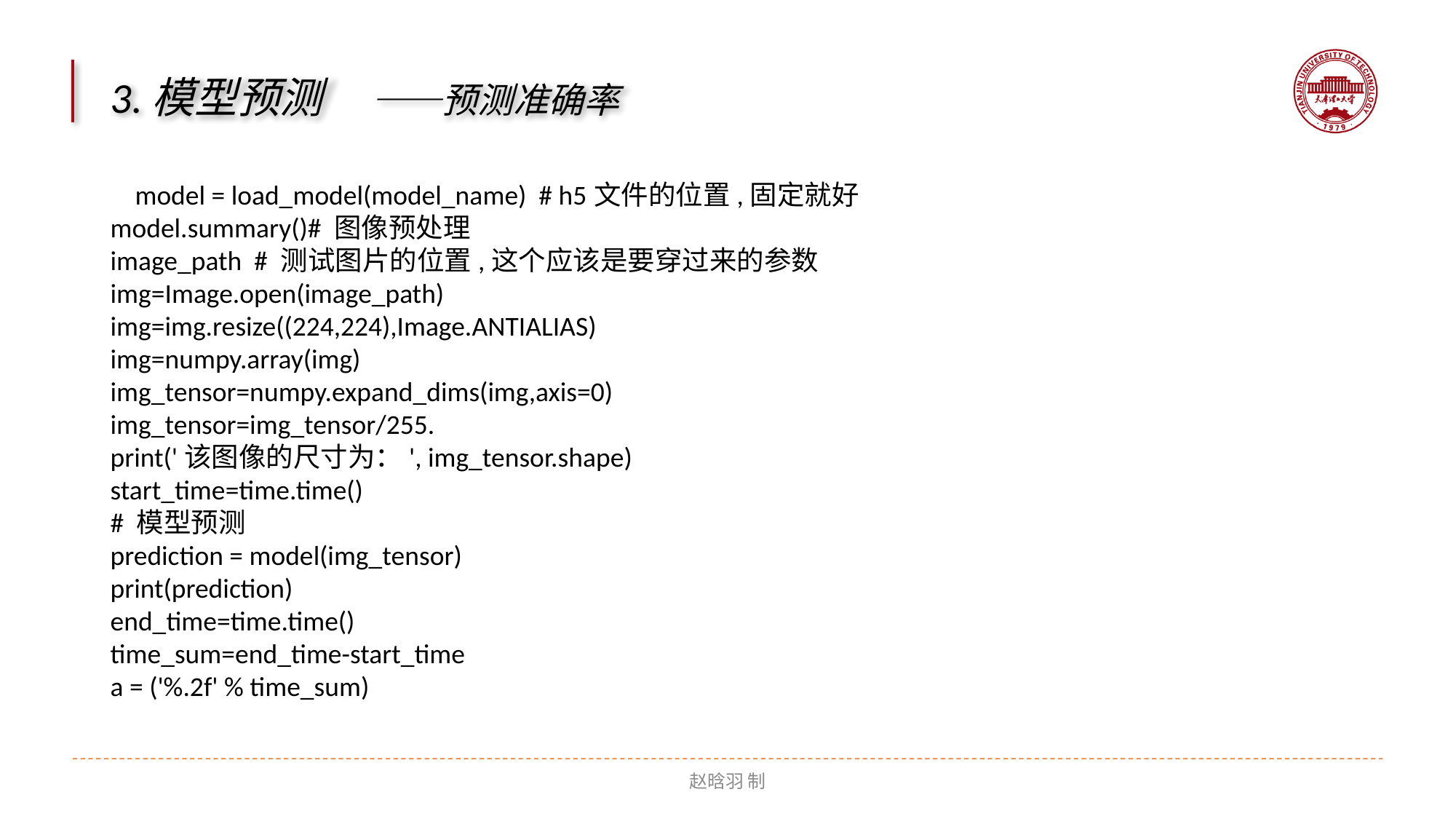

3.模型预测     ——预测准确率
    model = load_model(model_name)  # h5文件的位置,固定就好
model.summary()# 图像预处理
image_path  # 测试图片的位置,这个应该是要穿过来的参数
img=Image.open(image_path)
img=img.resize((224,224),Image.ANTIALIAS)
img=numpy.array(img)
img_tensor=numpy.expand_dims(img,axis=0)
img_tensor=img_tensor/255.
print('该图像的尺寸为：', img_tensor.shape)
start_time=time.time()
# 模型预测
prediction = model(img_tensor)
print(prediction)
end_time=time.time()
time_sum=end_time-start_time
a = ('%.2f' % time_sum)

赵晗羽 制
26